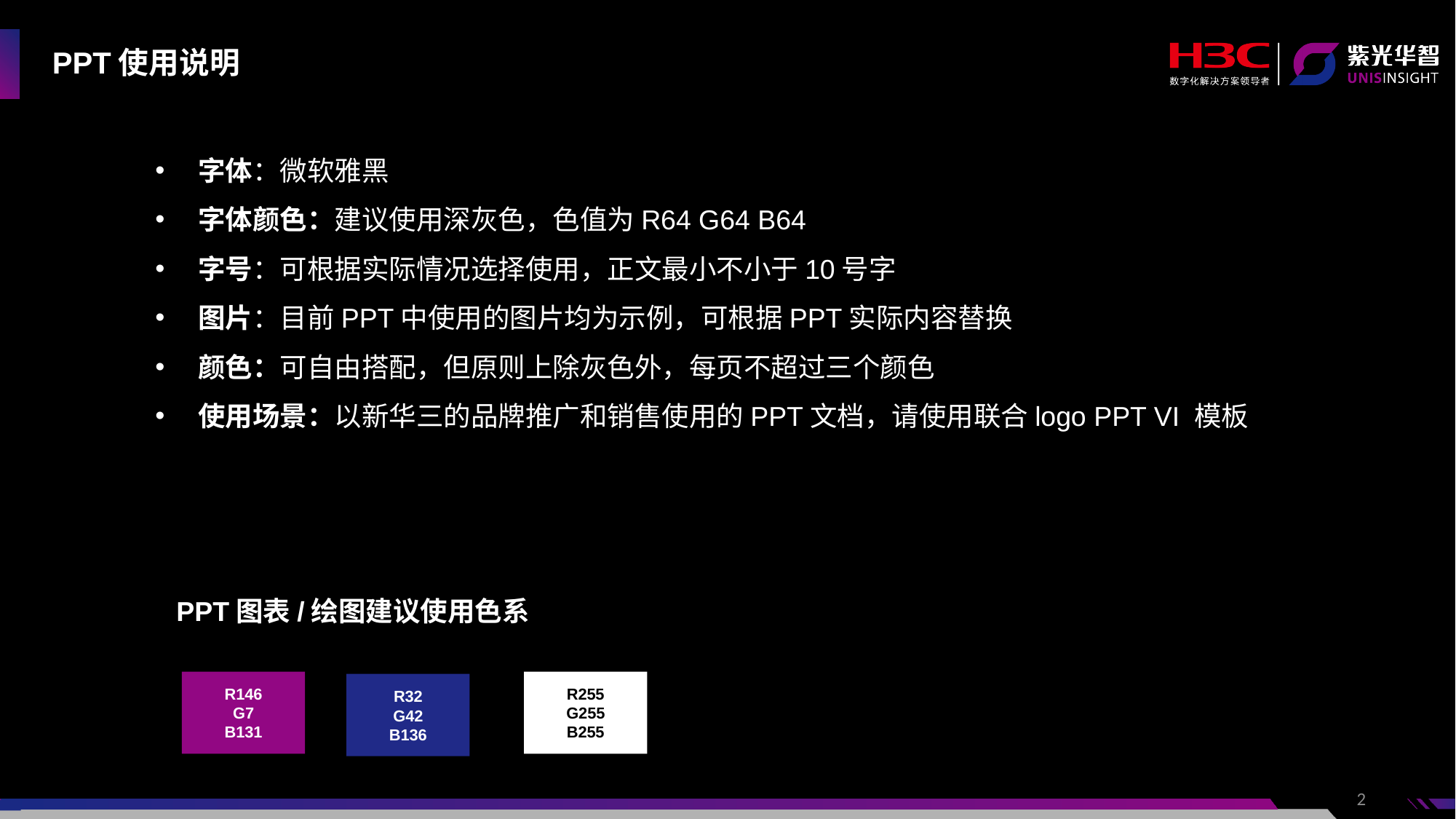

# PPT使用说明
字体：微软雅黑
字体颜色：建议使用深灰色，色值为R64 G64 B64
字号：可根据实际情况选择使用，正文最小不小于10号字
图片：目前PPT中使用的图片均为示例，可根据PPT实际内容替换
颜色：可自由搭配，但原则上除灰色外，每页不超过三个颜色
使用场景：以新华三的品牌推广和销售使用的PPT文档，请使用联合logo PPT VI 模板

PPT图表/绘图建议使用色系
R146
G7
B131
R255
G255
B255
R32
G42
B136